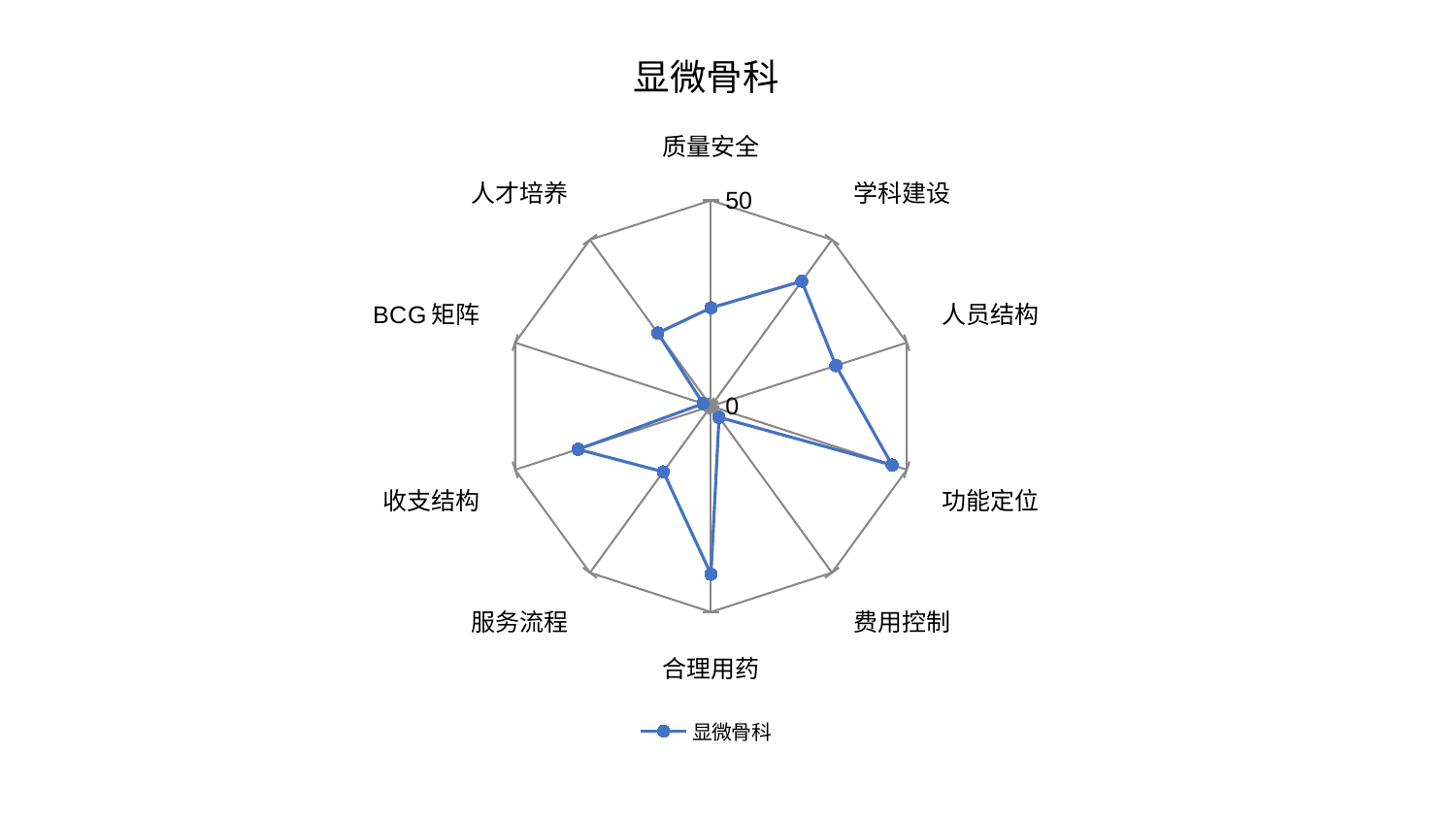

### Chart: 显微骨科

| Category | 显微骨科 |
|---|---|
| 质量安全 | 23.90032695799893 |
| 学科建设 | 37.53315617379266 |
| 人员结构 | 31.902567623566547 |
| 功能定位 | 46.27374448970665 |
| 费用控制 | 3.3413042736291705 |
| 合理用药 | 40.83339509009359 |
| 服务流程 | 19.703000987689972 |
| 收支结构 | 33.92885150056231 |
| BCG矩阵 | 2.006469149092779 |
| 人才培养 | 21.993803536535907 |
153